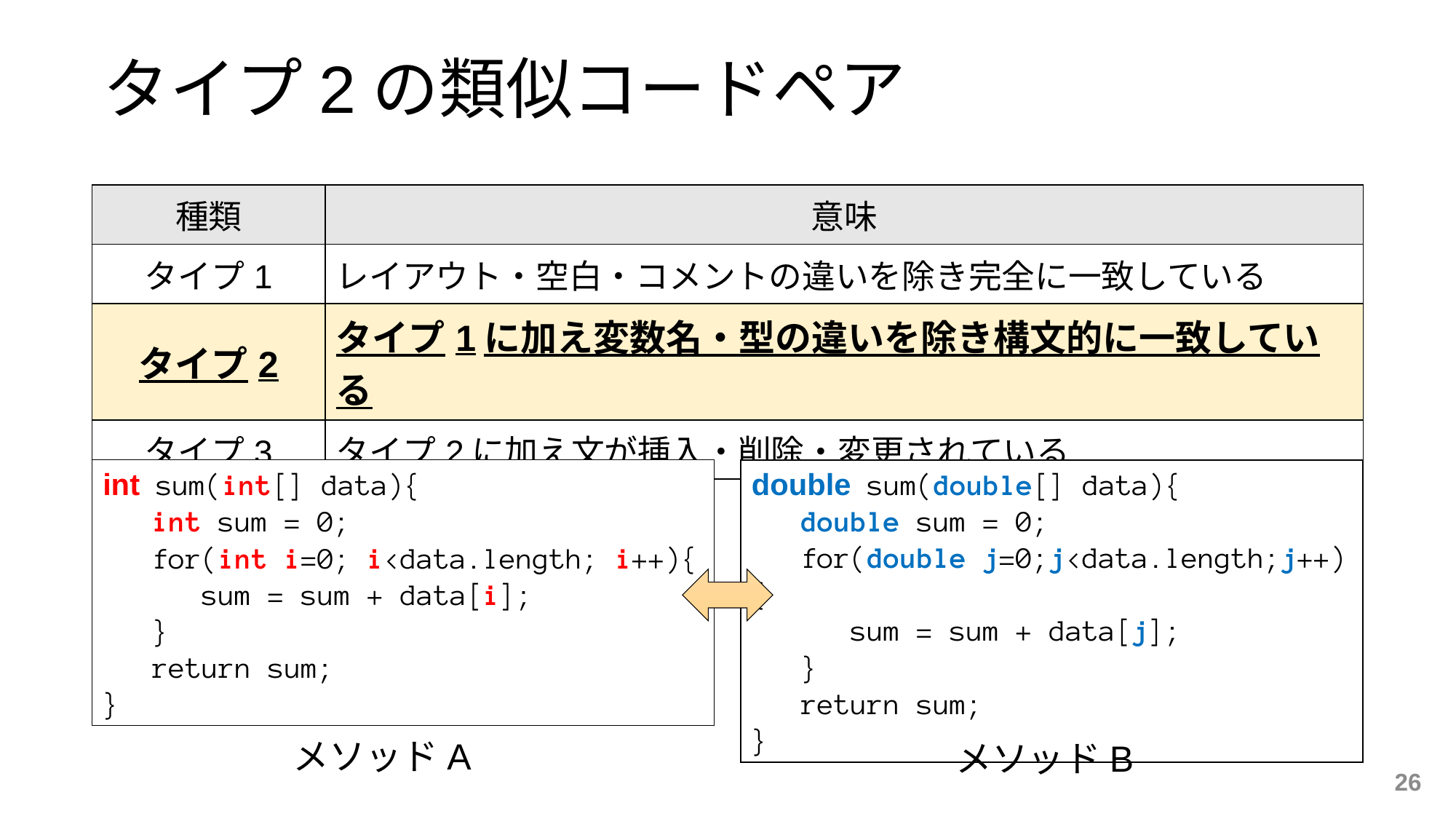

# タイプ2の類似コードペア
| 種類 | 意味 |
| --- | --- |
| タイプ1 | レイアウト・空白・コメントの違いを除き完全に一致している |
| タイプ2 | タイプ1に加え変数名・型の違いを除き構文的に一致している |
| タイプ3 | タイプ2に加え文が挿入・削除・変更されている |
double sum(double[] data){
   double sum = 0;
   for(double j=0;j<data.length;j++){
      sum = sum + data[j];
   }
   return sum;
}
int sum(int[] data){
   int sum = 0;
   for(int i=0; i<data.length; i++){
      sum = sum + data[i];
   }
   return sum;
}

メソッドA
メソッドB
26